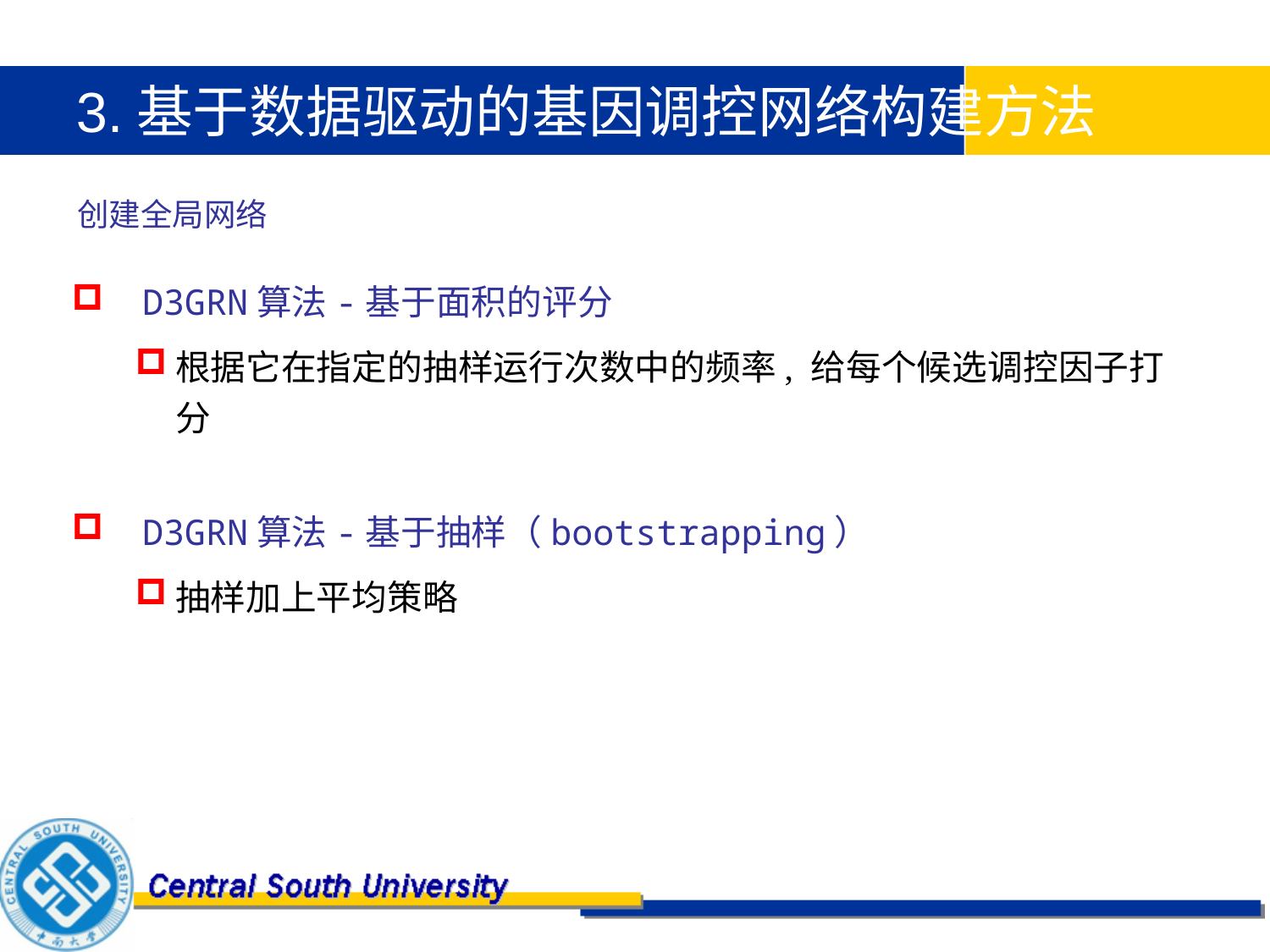

3.基于数据驱动的基因调控网络构建方法
创建全局网络
 D3GRN算法-基于面积的评分
根据它在指定的抽样运行次数中的频率, 给每个候选调控因子打分

 D3GRN算法-基于抽样（bootstrapping）
抽样加上平均策略